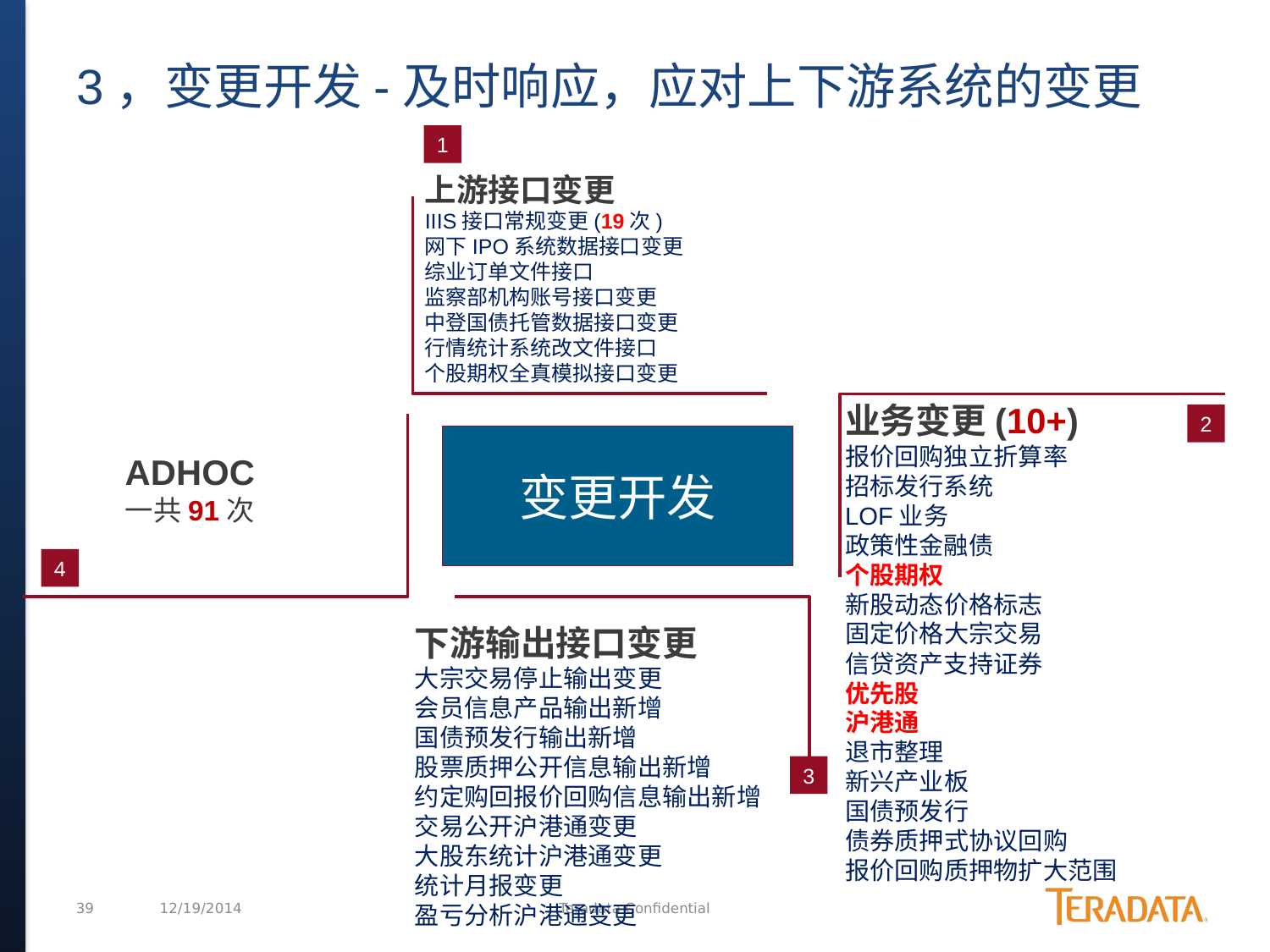

# 3，变更开发-及时响应，应对上下游系统的变更
1
上游接口变更
IIIS接口常规变更(19次)
网下IPO系统数据接口变更
综业订单文件接口
监察部机构账号接口变更
中登国债托管数据接口变更
行情统计系统改文件接口
个股期权全真模拟接口变更

业务变更(10+)
报价回购独立折算率
招标发行系统
LOF业务
政策性金融债
个股期权
新股动态价格标志
固定价格大宗交易
信贷资产支持证券
优先股
沪港通
退市整理
新兴产业板
国债预发行
债券质押式协议回购
报价回购质押物扩大范围
2
变更开发
ADHOC
一共91次

4

下游输出接口变更
大宗交易停止输出变更
会员信息产品输出新增
国债预发行输出新增
股票质押公开信息输出新增
约定购回报价回购信息输出新增
交易公开沪港通变更
大股东统计沪港通变更
统计月报变更
盈亏分析沪港通变更
3